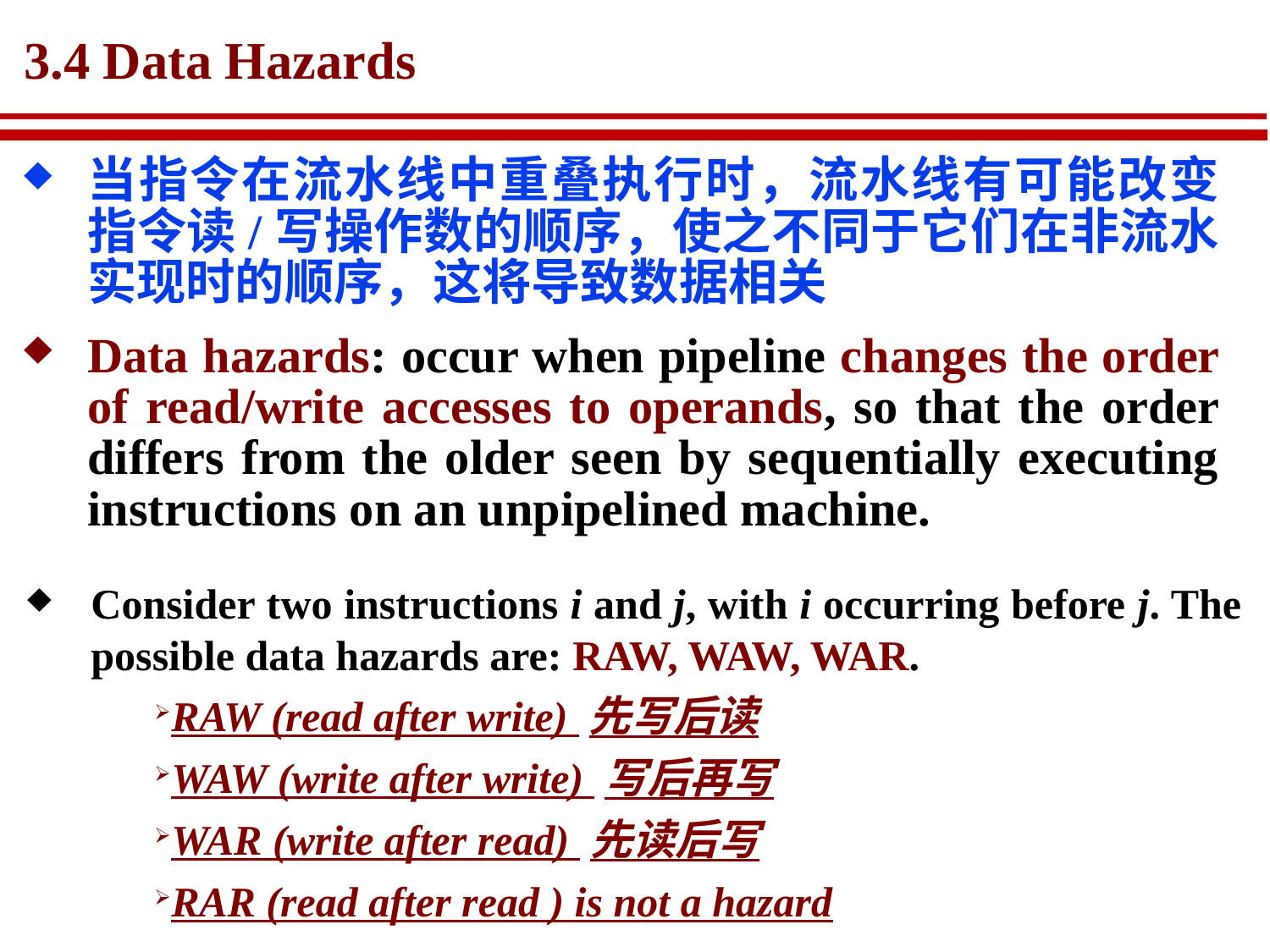

# 3.4 Data Hazards
当指令在流水线中重叠执行时，流水线有可能改变指令读/写操作数的顺序，使之不同于它们在非流水实现时的顺序，这将导致数据相关
Data hazards: occur when pipeline changes the order of read/write accesses to operands, so that the order differs from the older seen by sequentially executing instructions on an unpipelined machine.
Consider two instructions i and j, with i occurring before j. The possible data hazards are: RAW, WAW, WAR.
RAW (read after write) 先写后读
WAW (write after write) 写后再写
WAR (write after read) 先读后写
RAR (read after read ) is not a hazard